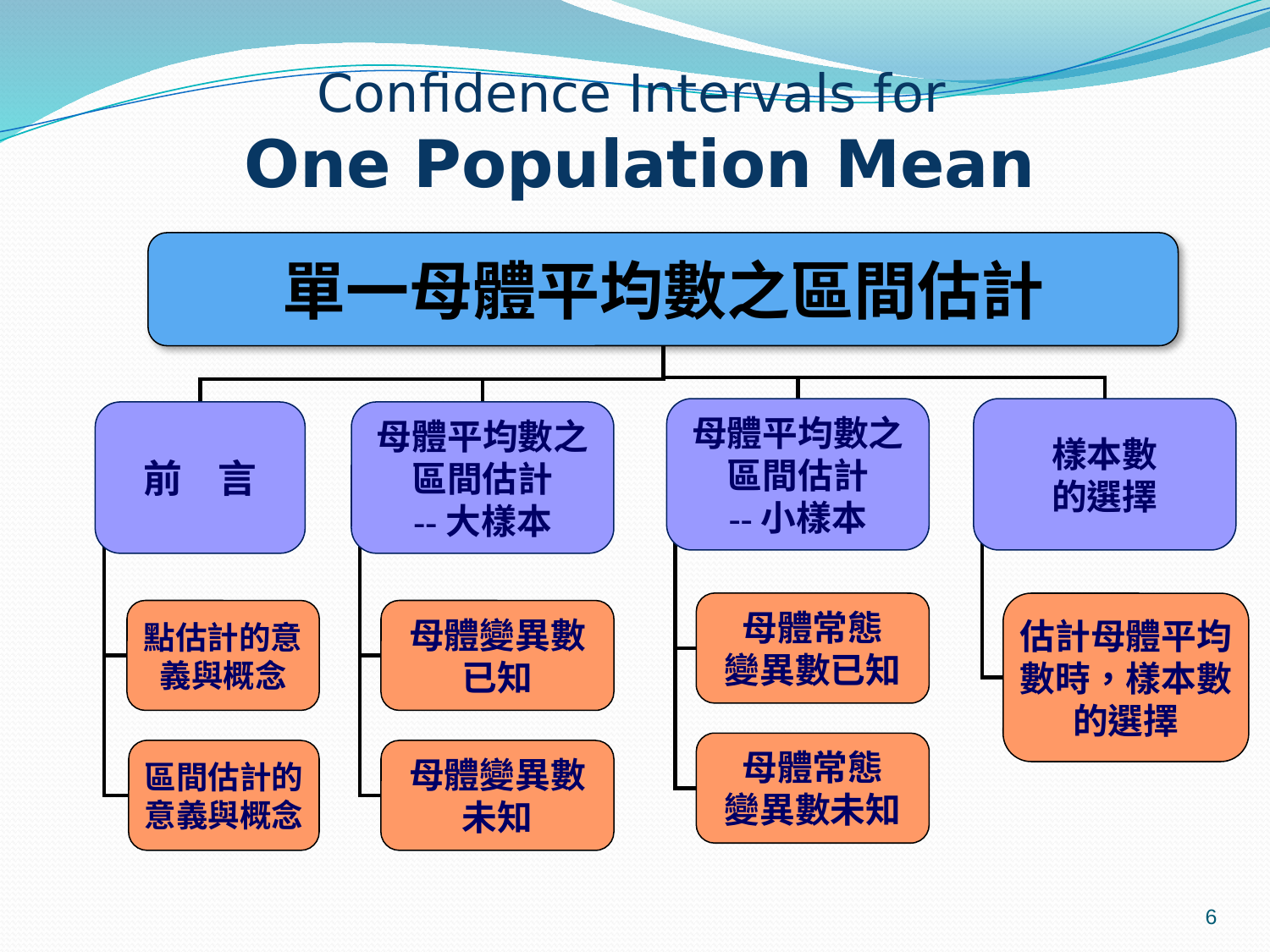

# Confidence Intervals for One Population Mean
單一母體平均數之區間估計
前    言
母體平均數之 區間估計
--大樣本
點估計的意義與概念
母體變異數
已知
區間估計的意義與概念
母體變異數
未知
母體平均數之 區間估計
--小樣本
樣本數
的選擇
母體常態
變異數已知
估計母體平均數時，樣本數的選擇
母體常態
變異數未知
6